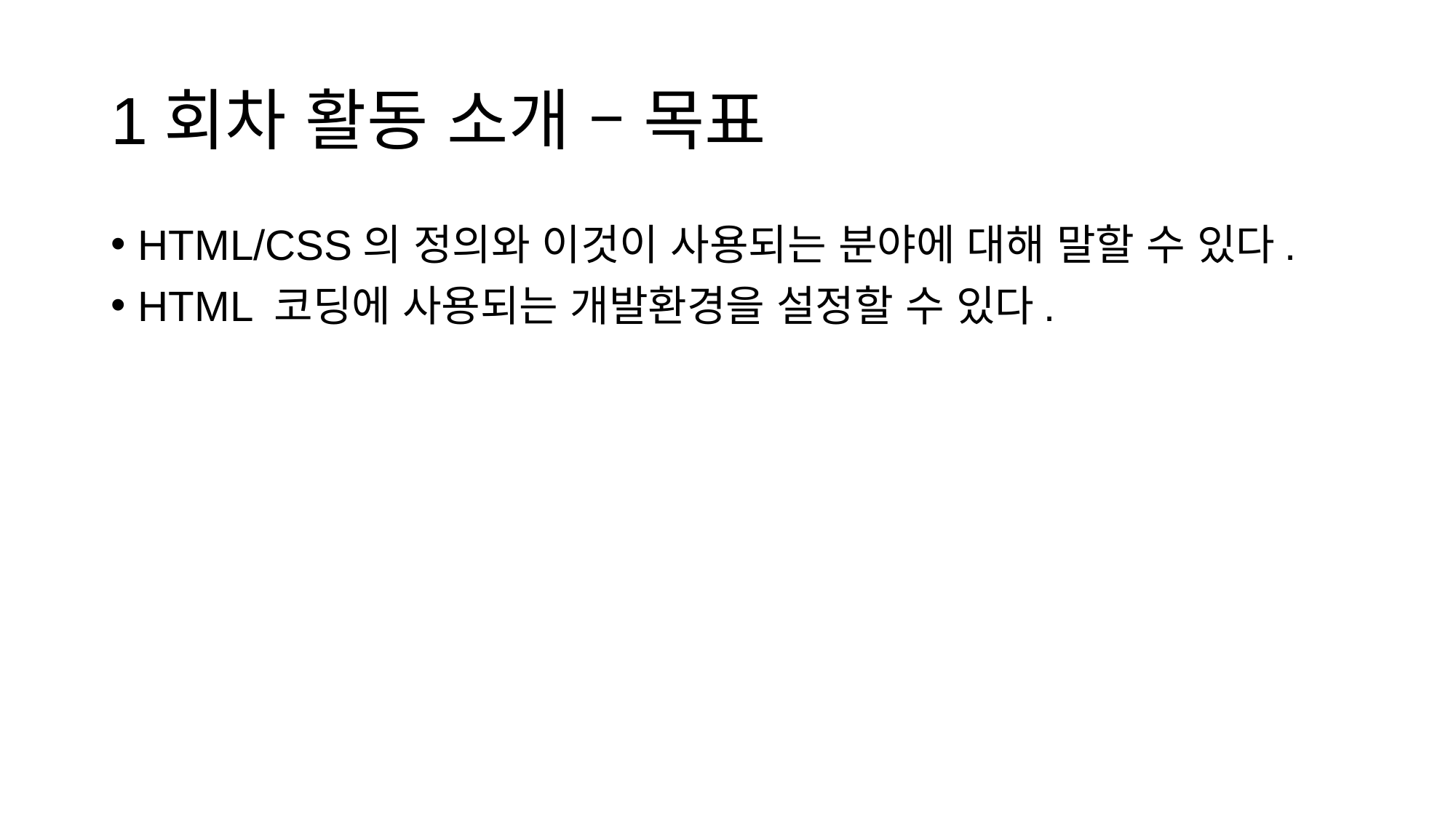

# 1회차 활동 소개 – 목표
HTML/CSS의 정의와 이것이 사용되는 분야에 대해 말할 수 있다.
HTML 코딩에 사용되는 개발환경을 설정할 수 있다.